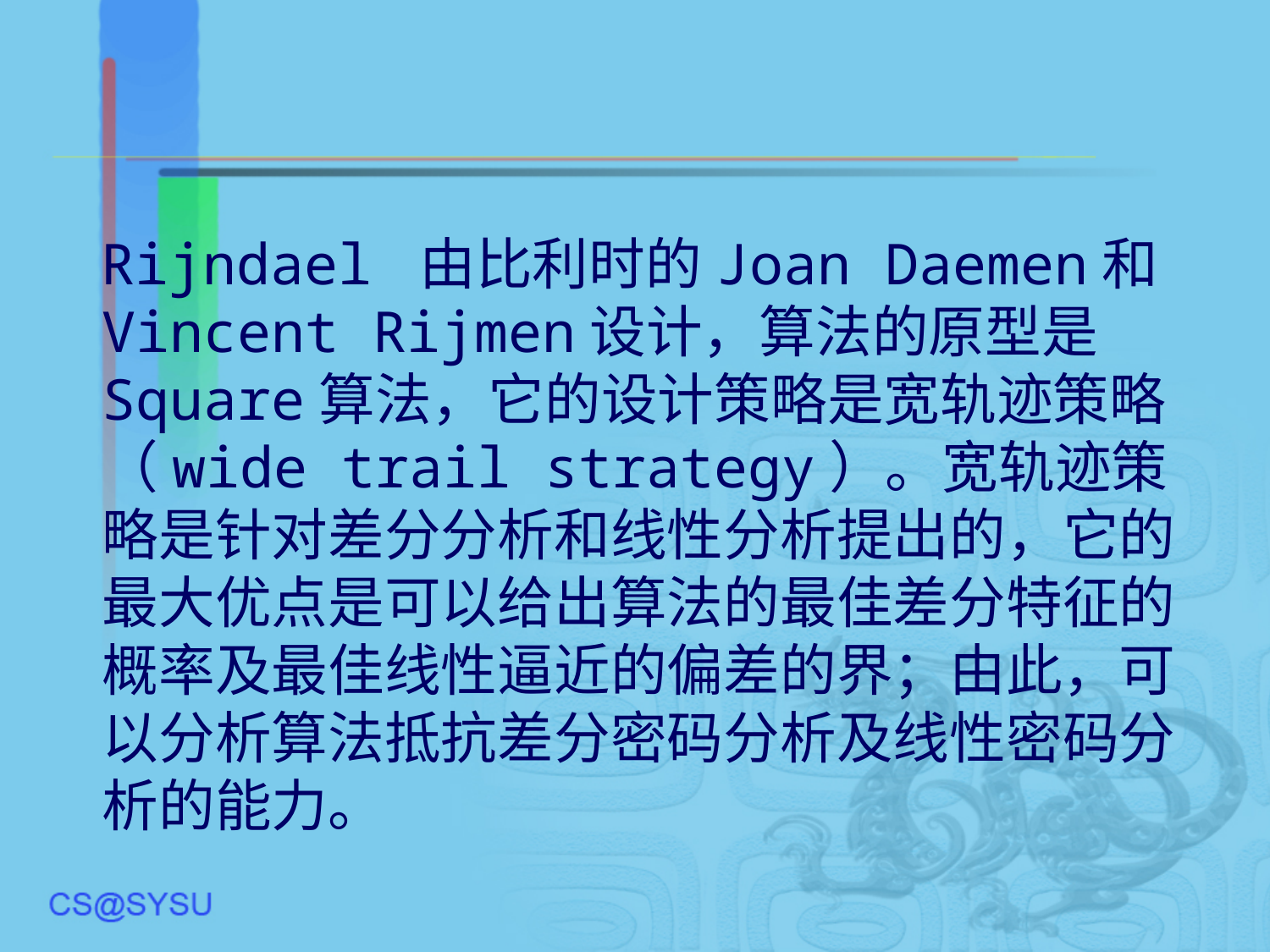

Rijndael 由比利时的Joan Daemen和Vincent Rijmen设计，算法的原型是Square算法，它的设计策略是宽轨迹策略（wide trail strategy）。宽轨迹策略是针对差分分析和线性分析提出的，它的最大优点是可以给出算法的最佳差分特征的概率及最佳线性逼近的偏差的界；由此，可以分析算法抵抗差分密码分析及线性密码分析的能力。